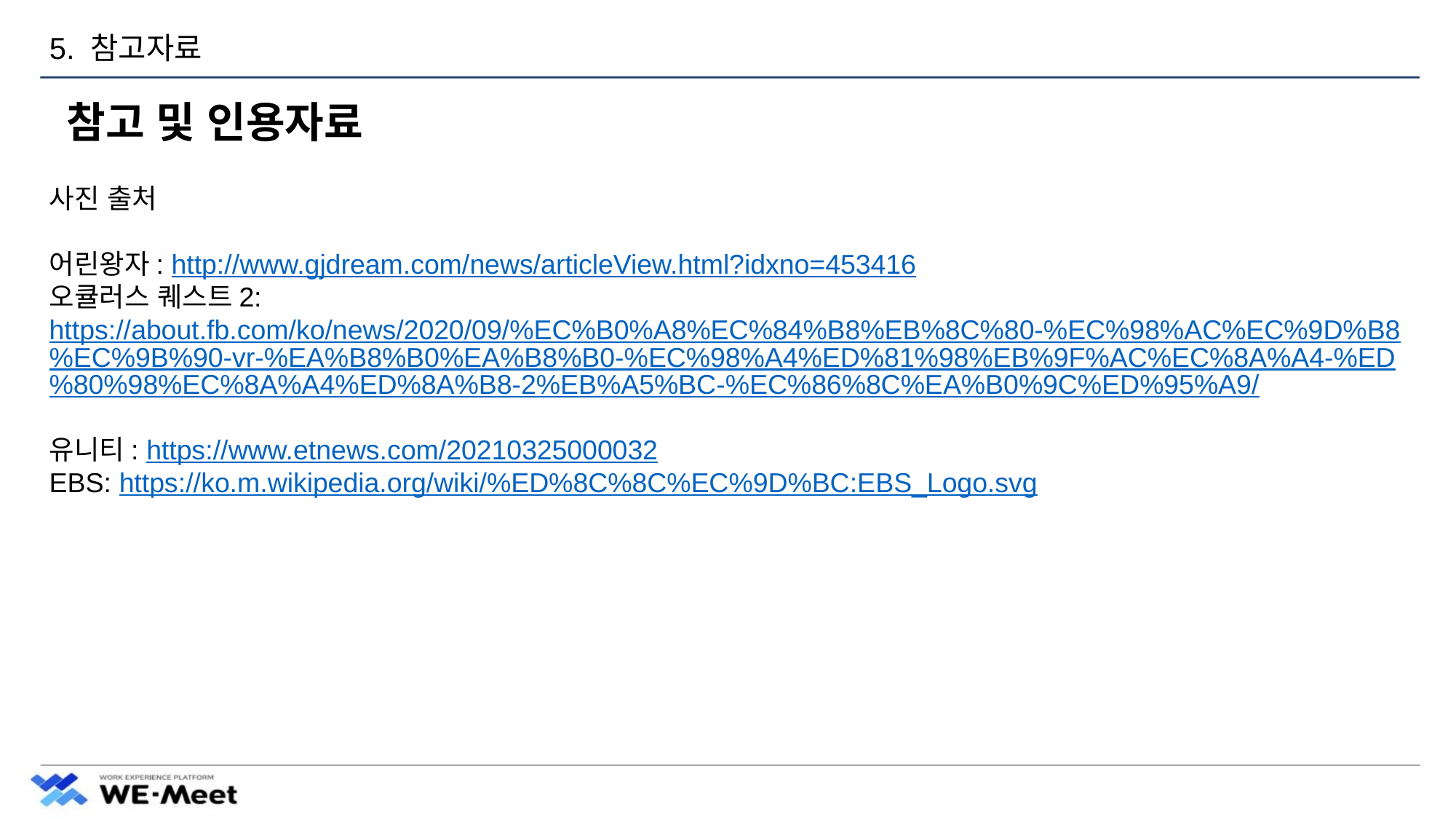

# 5. 참고자료
참고 및 인용자료
사진 출처

어린왕자: http://www.gjdream.com/news/articleView.html?idxno=453416
오큘러스 퀘스트2: https://about.fb.com/ko/news/2020/09/%EC%B0%A8%EC%84%B8%EB%8C%80-%EC%98%AC%EC%9D%B8%EC%9B%90-vr-%EA%B8%B0%EA%B8%B0-%EC%98%A4%ED%81%98%EB%9F%AC%EC%8A%A4-%ED%80%98%EC%8A%A4%ED%8A%B8-2%EB%A5%BC-%EC%86%8C%EA%B0%9C%ED%95%A9/
유니티: https://www.etnews.com/20210325000032
EBS: https://ko.m.wikipedia.org/wiki/%ED%8C%8C%EC%9D%BC:EBS_Logo.svg